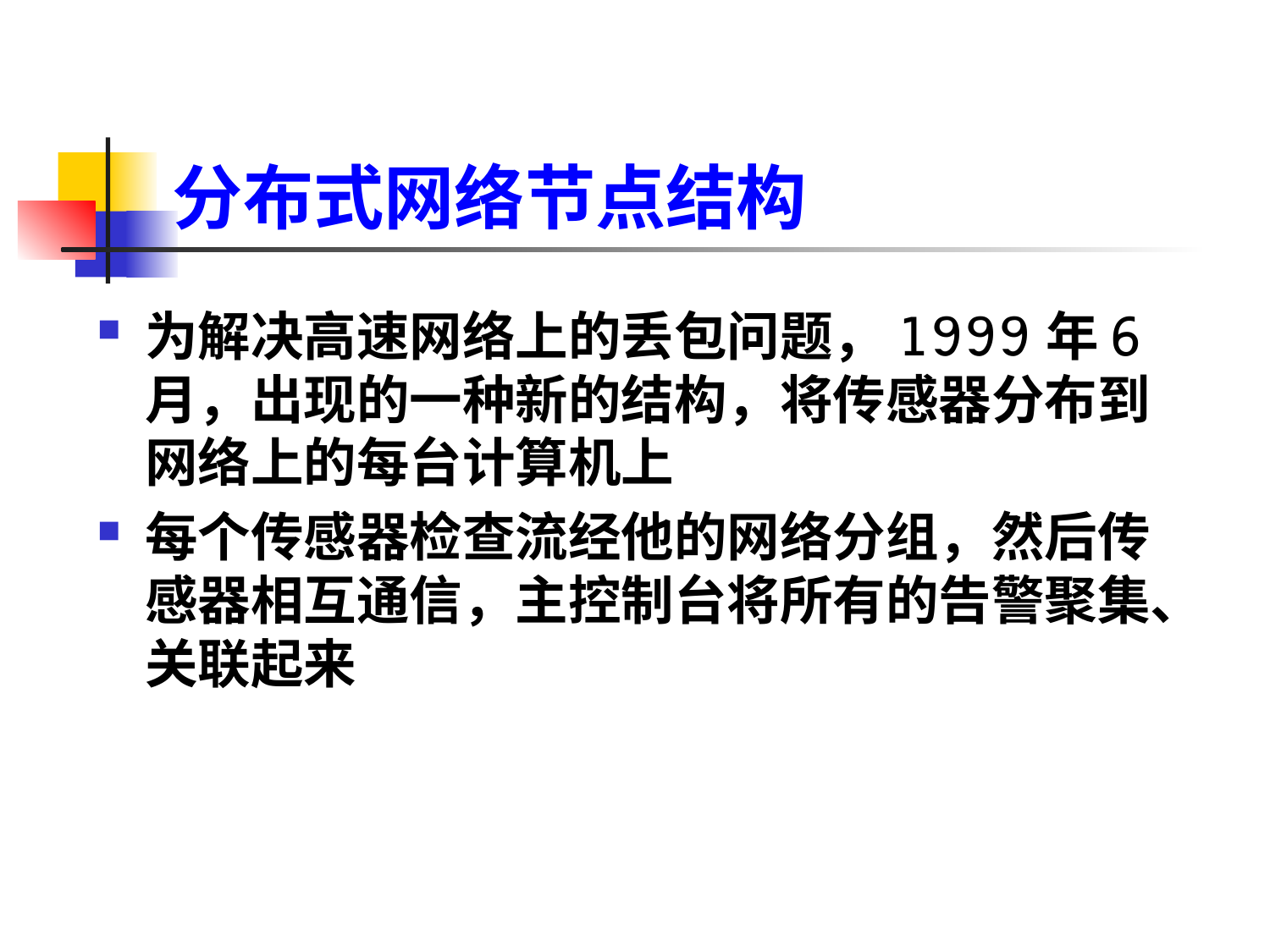

# 分布式网络节点结构
为解决高速网络上的丢包问题，1999年6月，出现的一种新的结构，将传感器分布到网络上的每台计算机上
每个传感器检查流经他的网络分组，然后传感器相互通信，主控制台将所有的告警聚集、关联起来